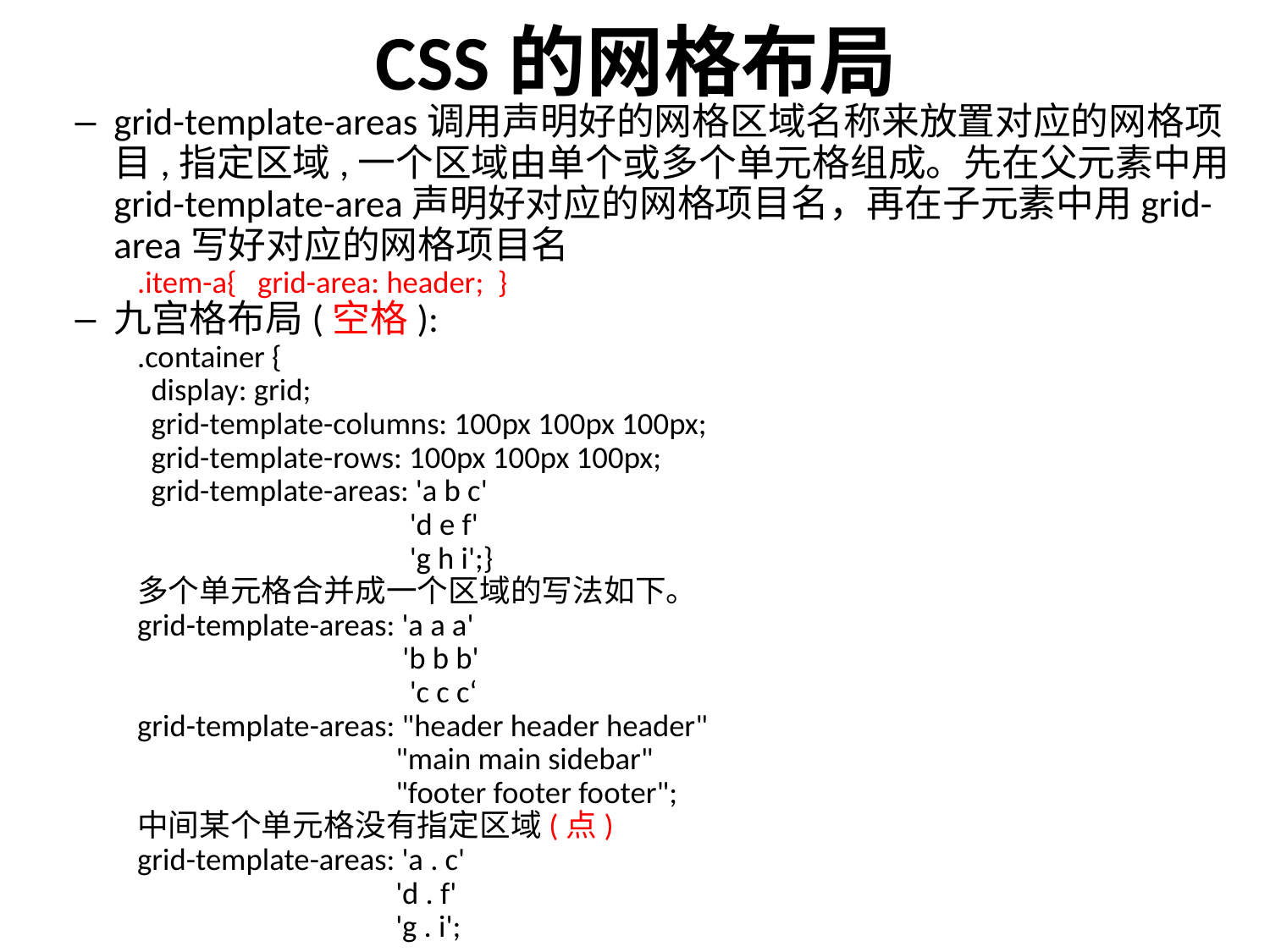

# CSS的网格布局
grid-template-areas调用声明好的网格区域名称来放置对应的网格项目,指定区域,一个区域由单个或多个单元格组成。先在父元素中用grid-template-area声明好对应的网格项目名，再在子元素中用grid-area写好对应的网格项目名
.item-a{   grid-area: header;  }
九宫格布局(空格):
.container {
  display: grid;
  grid-template-columns: 100px 100px 100px;
  grid-template-rows: 100px 100px 100px;
  grid-template-areas: 'a b c'
                                       'd e f'
                                       'g h i';}
多个单元格合并成一个区域的写法如下。
grid-template-areas: 'a a a'
                                      'b b b'
                                       'c c c‘
grid-template-areas: "header header header"
                                     "main main sidebar"
                                     "footer footer footer";
中间某个单元格没有指定区域(点)
grid-template-areas: 'a . c'
                                     'd . f'
                                     'g . i';